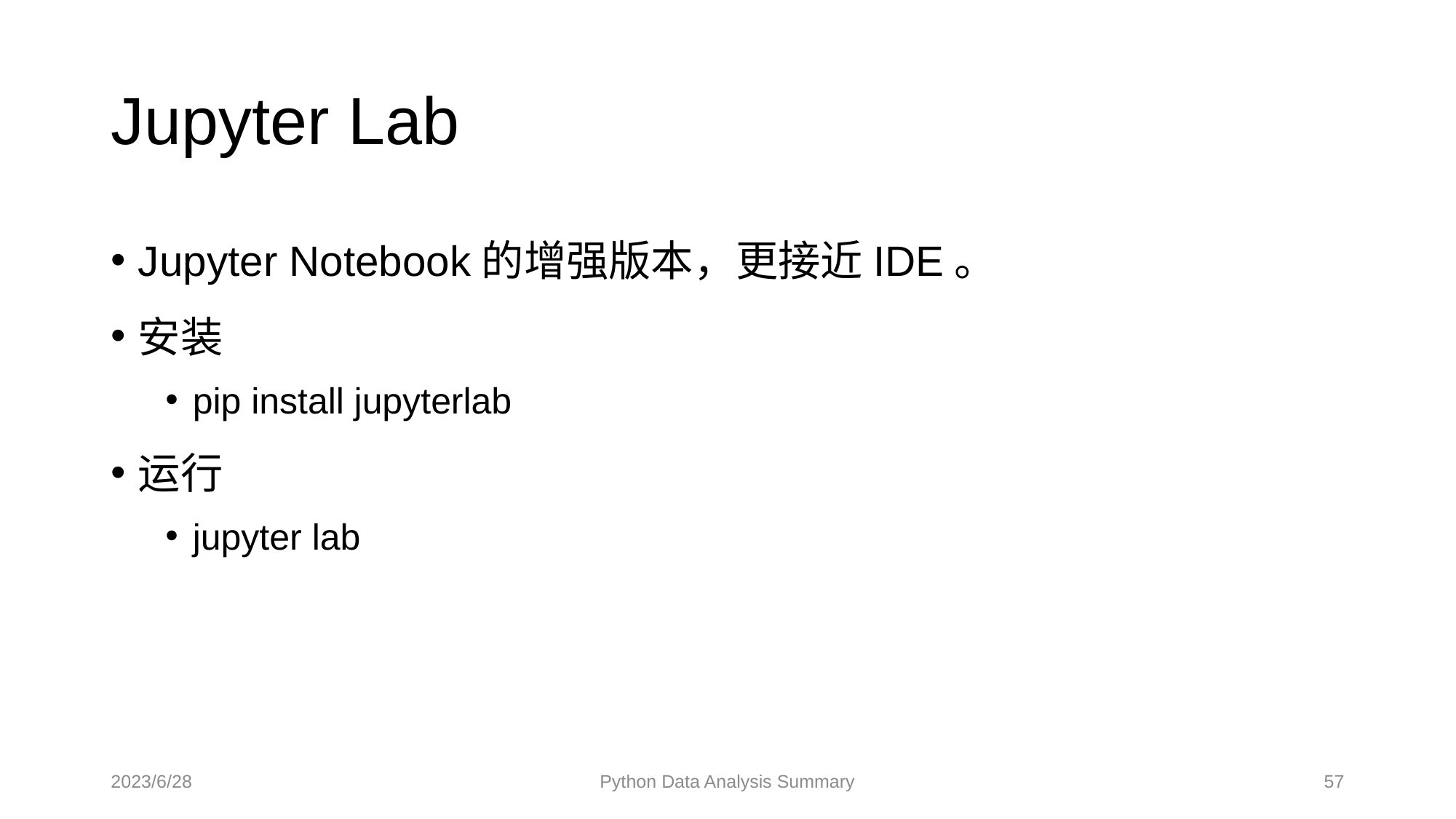

# Jupyter Lab
Jupyter Notebook的增强版本，更接近IDE。
安装
pip install jupyterlab
运行
jupyter lab
2023/6/28
Python Data Analysis Summary
57